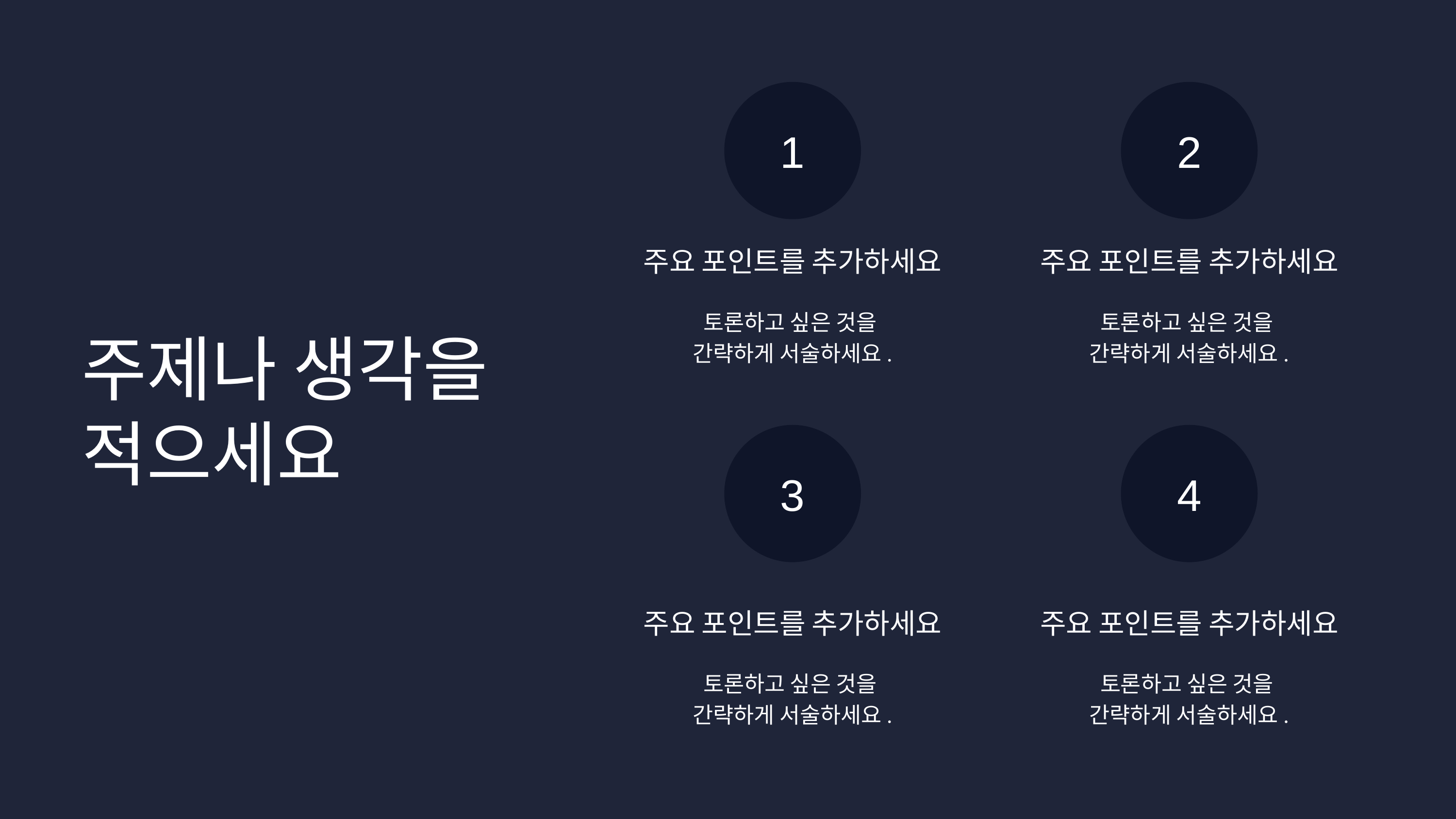

1
2
주요 포인트를 추가하세요
주요 포인트를 추가하세요
토론하고 싶은 것을
간략하게 서술하세요.
토론하고 싶은 것을
간략하게 서술하세요.
주제나 생각을 적으세요

3
4
주요 포인트를 추가하세요
주요 포인트를 추가하세요
토론하고 싶은 것을
간략하게 서술하세요.
토론하고 싶은 것을
간략하게 서술하세요.